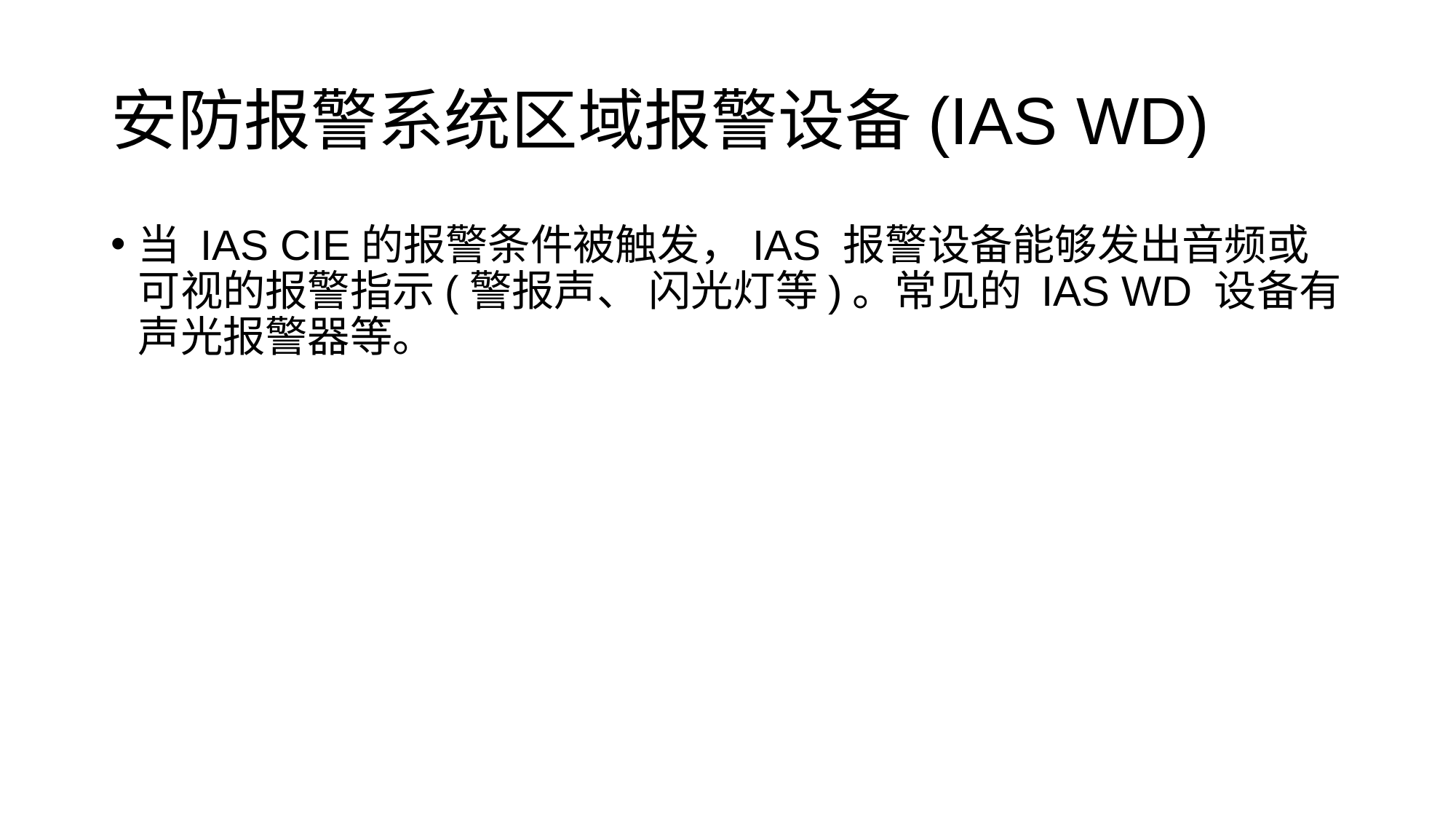

# 安防报警系统区域报警设备(IAS WD)
当 IAS CIE的报警条件被触发，IAS 报警设备能够发出音频或可视的报警指示(警报声、 闪光灯等)。常见的 IAS WD 设备有声光报警器等。